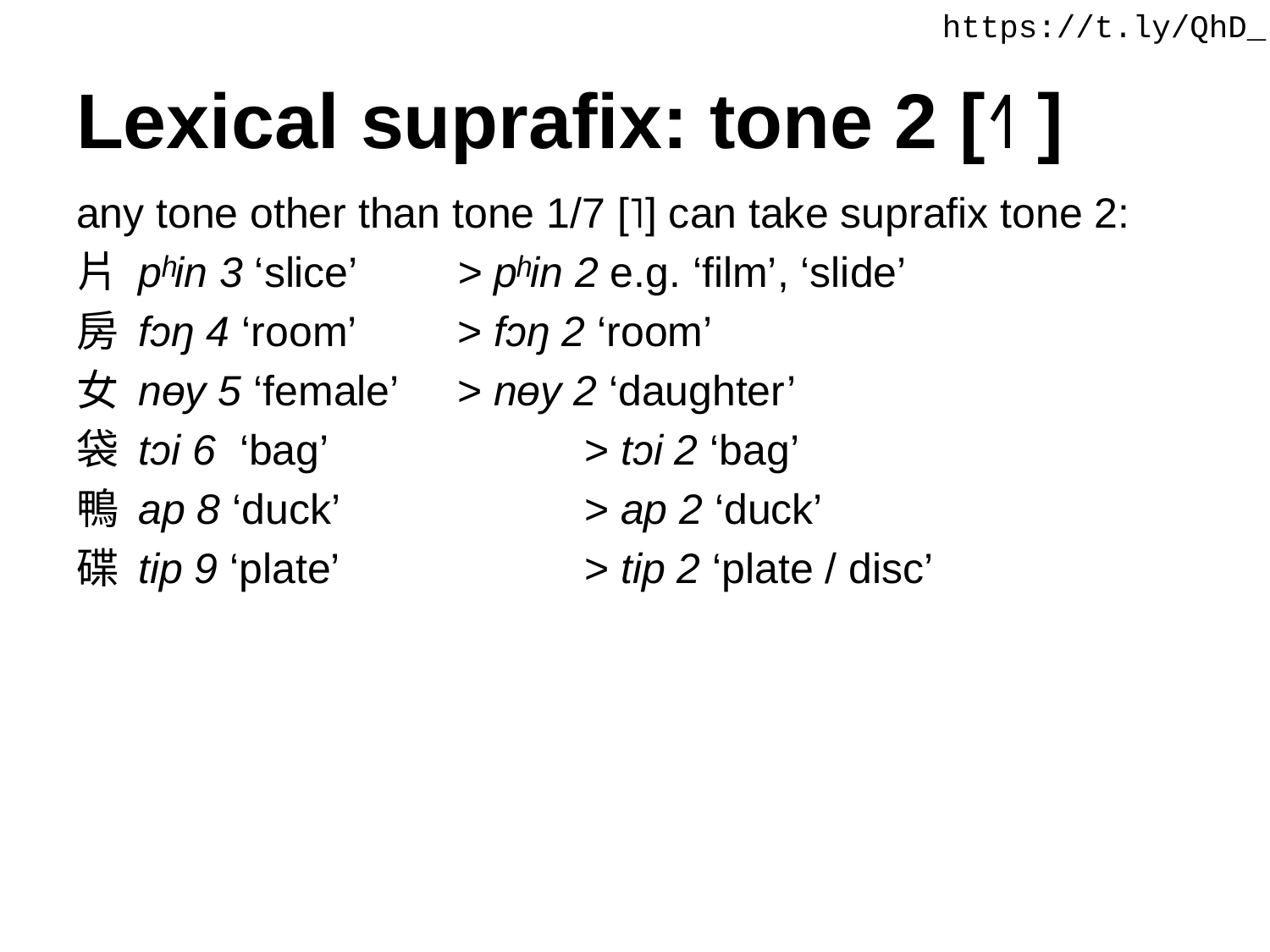

https://t.ly/QhD_
# Lexical suprafix: tone 2 [˧˥ ]
any tone other than tone 1/7 [˥] can take suprafix tone 2:
片 pʰin 3 ‘slice’ 	> pʰin 2 e.g. ‘film’, ‘slide’
房 fɔŋ 4 ‘room’ 	> fɔŋ 2 ‘room’
女 nɵy 5 ‘female’ 	> nɵy 2 ‘daughter’
袋 tɔi 6  ‘bag’ 		> tɔi 2 ‘bag’
鴨 ap 8 ‘duck’ 		> ap 2 ‘duck’
碟 tip 9 ‘plate’ 		> tip 2 ‘plate / disc’